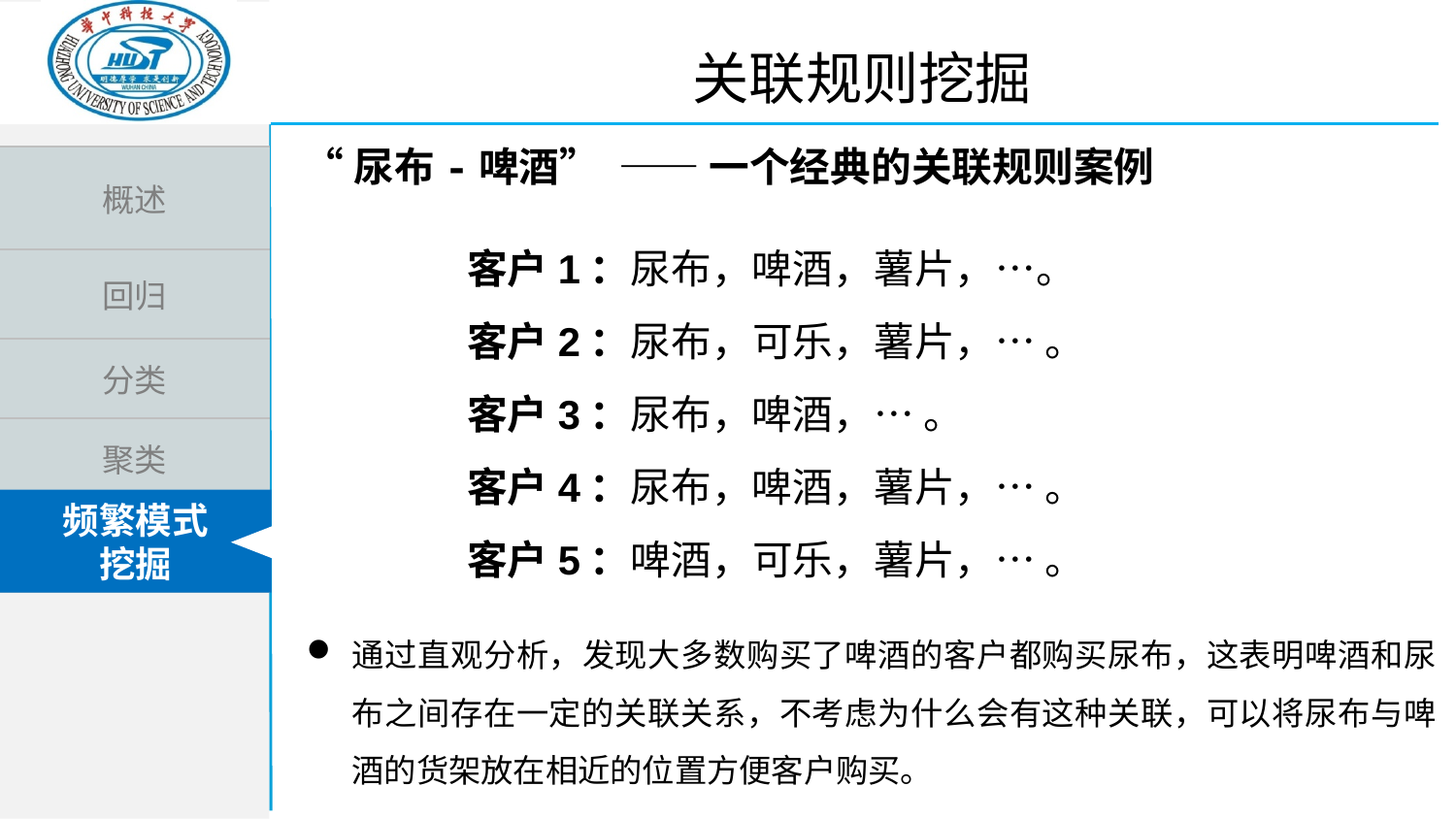

关联规则挖掘
“尿布-啤酒”  —— 一个经典的关联规则案例
客户1：尿布，啤酒，薯片，…。
客户2：尿布，可乐，薯片，… 。
客户3：尿布，啤酒，… 。
客户4：尿布，啤酒，薯片，… 。
客户5：啤酒，可乐，薯片，… 。
通过直观分析，发现大多数购买了啤酒的客户都购买尿布，这表明啤酒和尿布之间存在一定的关联关系，不考虑为什么会有这种关联，可以将尿布与啤酒的货架放在相近的位置方便客户购买。